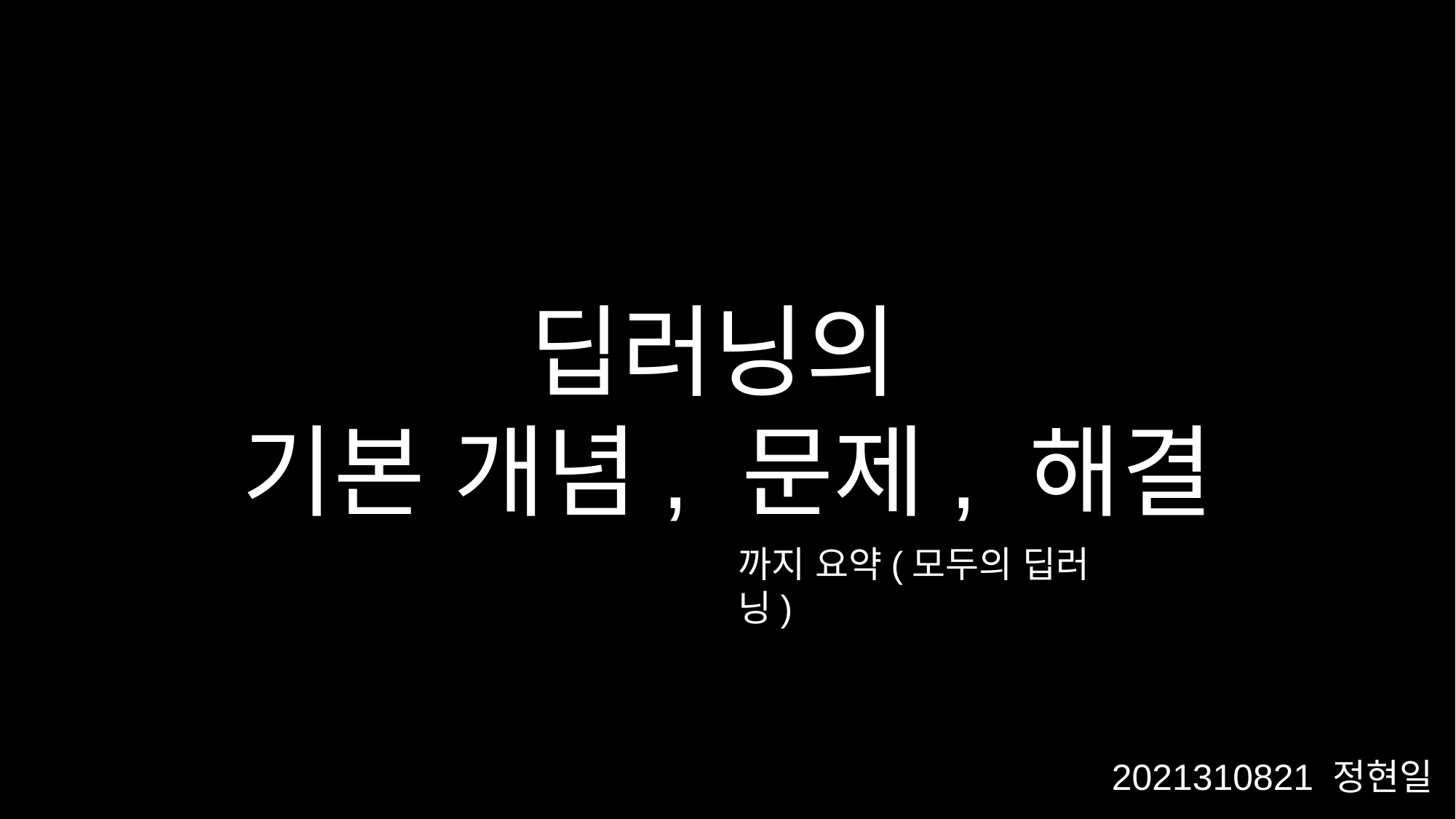

딥러닝의
기본 개념, 문제, 해결
까지 요약(모두의 딥러닝)
2021310821 정현일